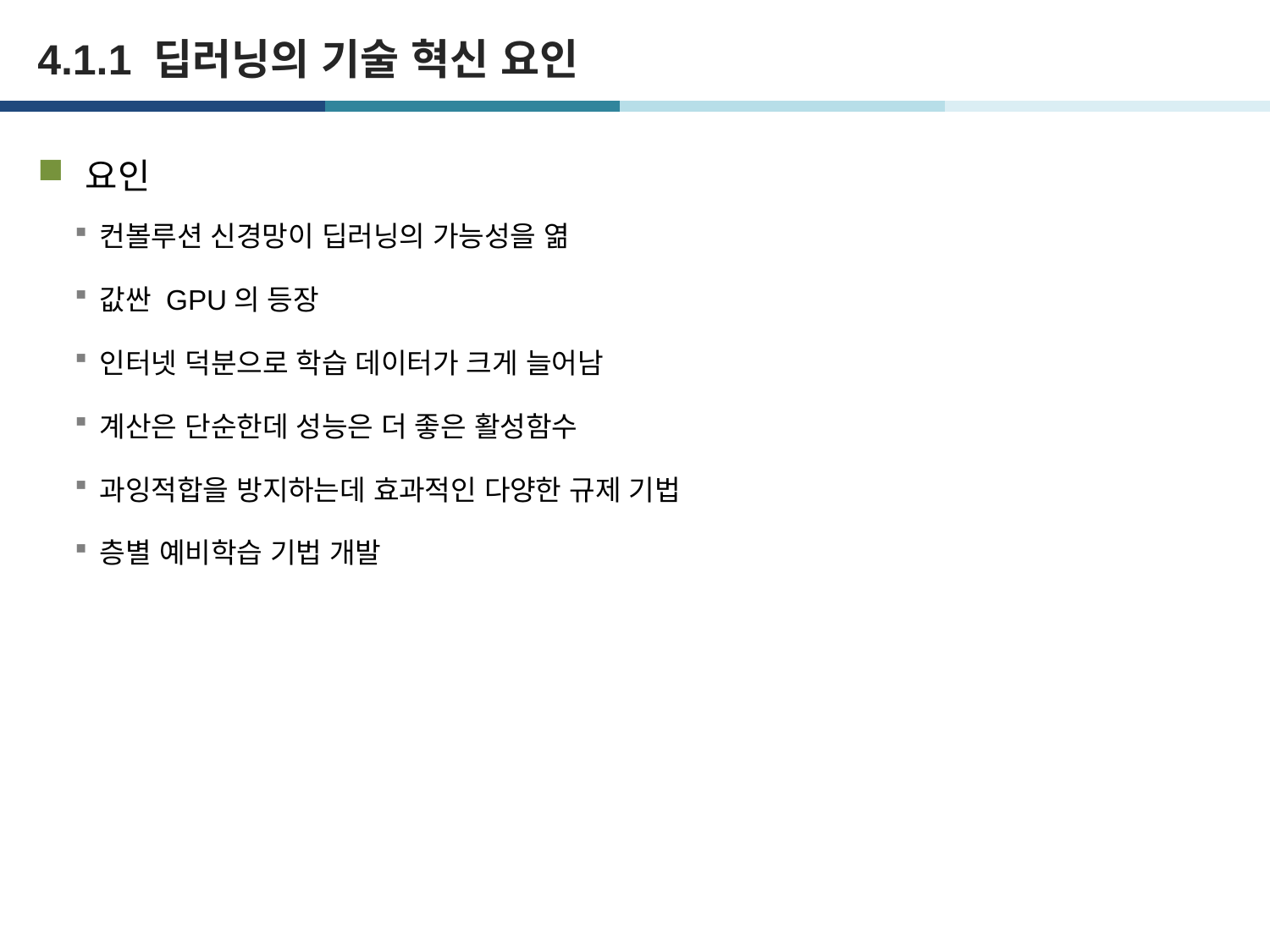

# 4.1.1 딥러닝의 기술 혁신 요인
요인
컨볼루션 신경망이 딥러닝의 가능성을 엶
값싼 GPU의 등장
인터넷 덕분으로 학습 데이터가 크게 늘어남
계산은 단순한데 성능은 더 좋은 활성함수
과잉적합을 방지하는데 효과적인 다양한 규제 기법
층별 예비학습 기법 개발